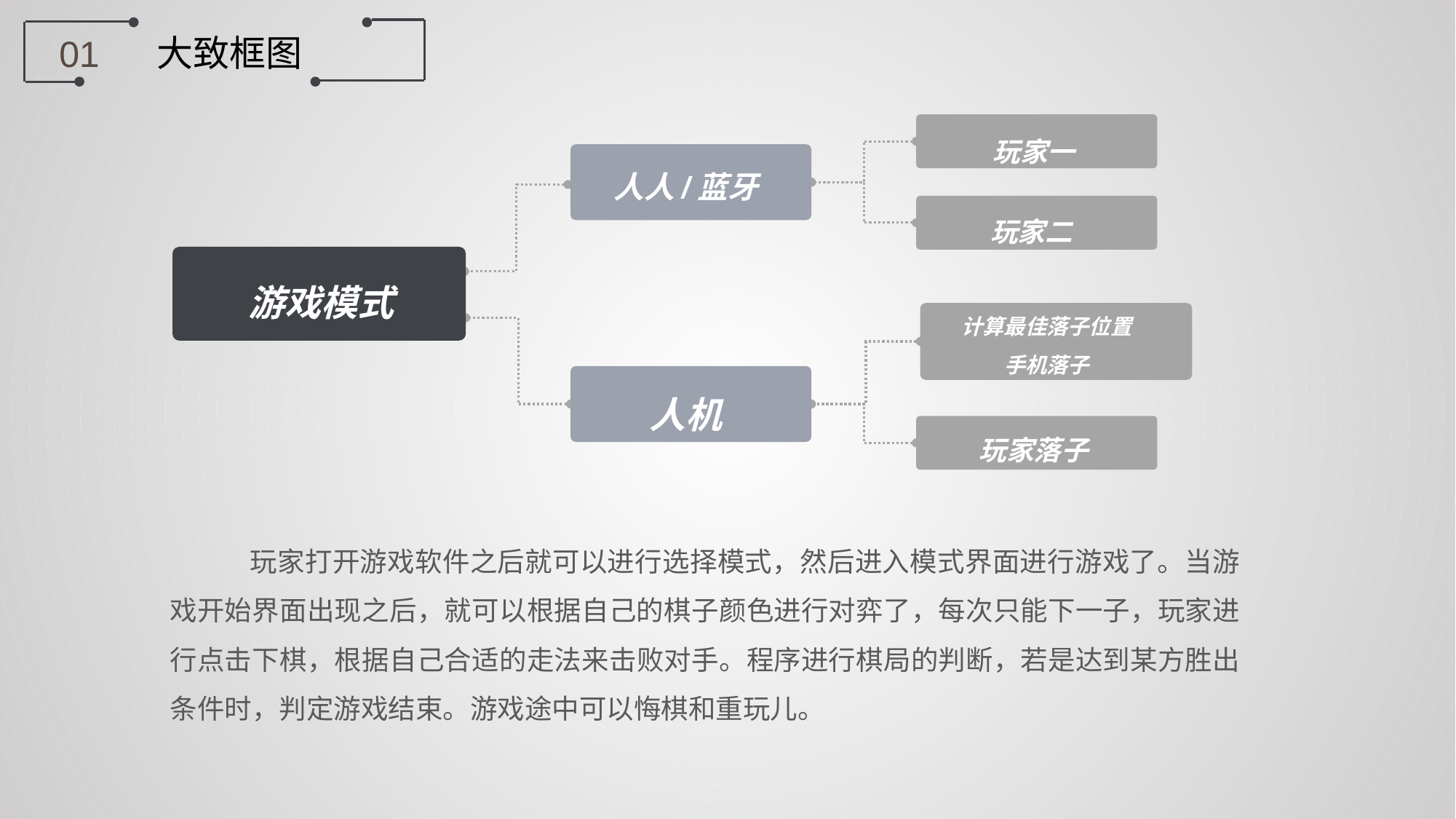

大致框图
01

玩家一

人人/蓝牙
玩家二

游戏模式
计算最佳落子位置
手机落子

人机

玩家落子

          玩家打开游戏软件之后就可以进行选择模式，然后进入模式界面进行游戏了。当游戏开始界面出现之后，就可以根据自己的棋子颜色进行对弈了，每次只能下一子，玩家进行点击下棋，根据自己合适的走法来击败对手。程序进行棋局的判断，若是达到某方胜出条件时，判定游戏结束。游戏途中可以悔棋和重玩儿。